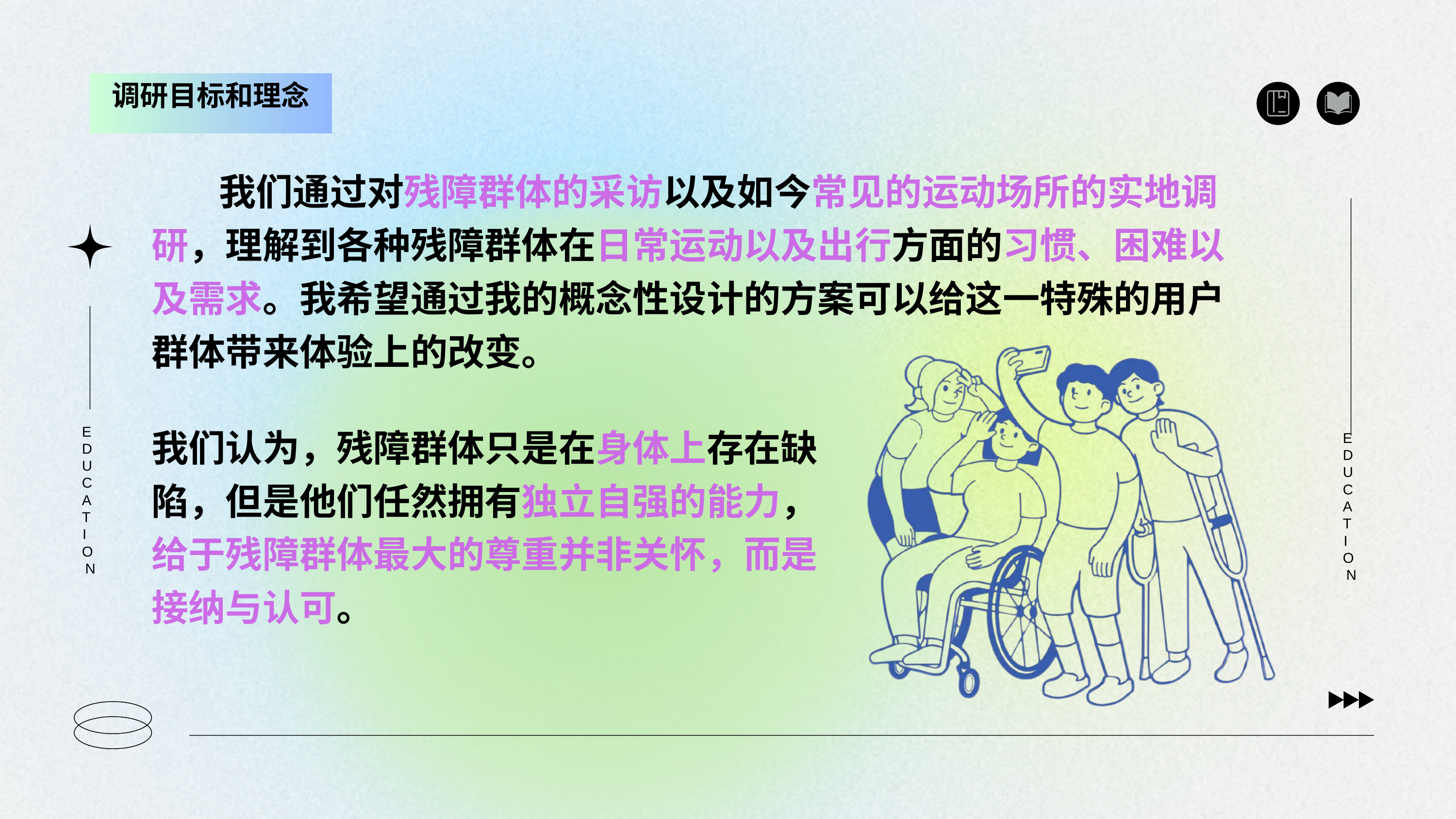

调研目标和理念

       我们通过对残障群体的采访以及如今常见的运动场所的实地调研，理解到各种残障群体在日常运动以及出行方面的习惯、困难以及需求。我希望通过我的概念性设计的方案可以给这一特殊的用户群体带来体验上的改变。

我们认为，残障群体只是在身体上存在缺陷，但是他们任然拥有独立自强的能力，给于残障群体最大的尊重并非关怀，而是接纳与认可。
EDUCATION
EDUCATION